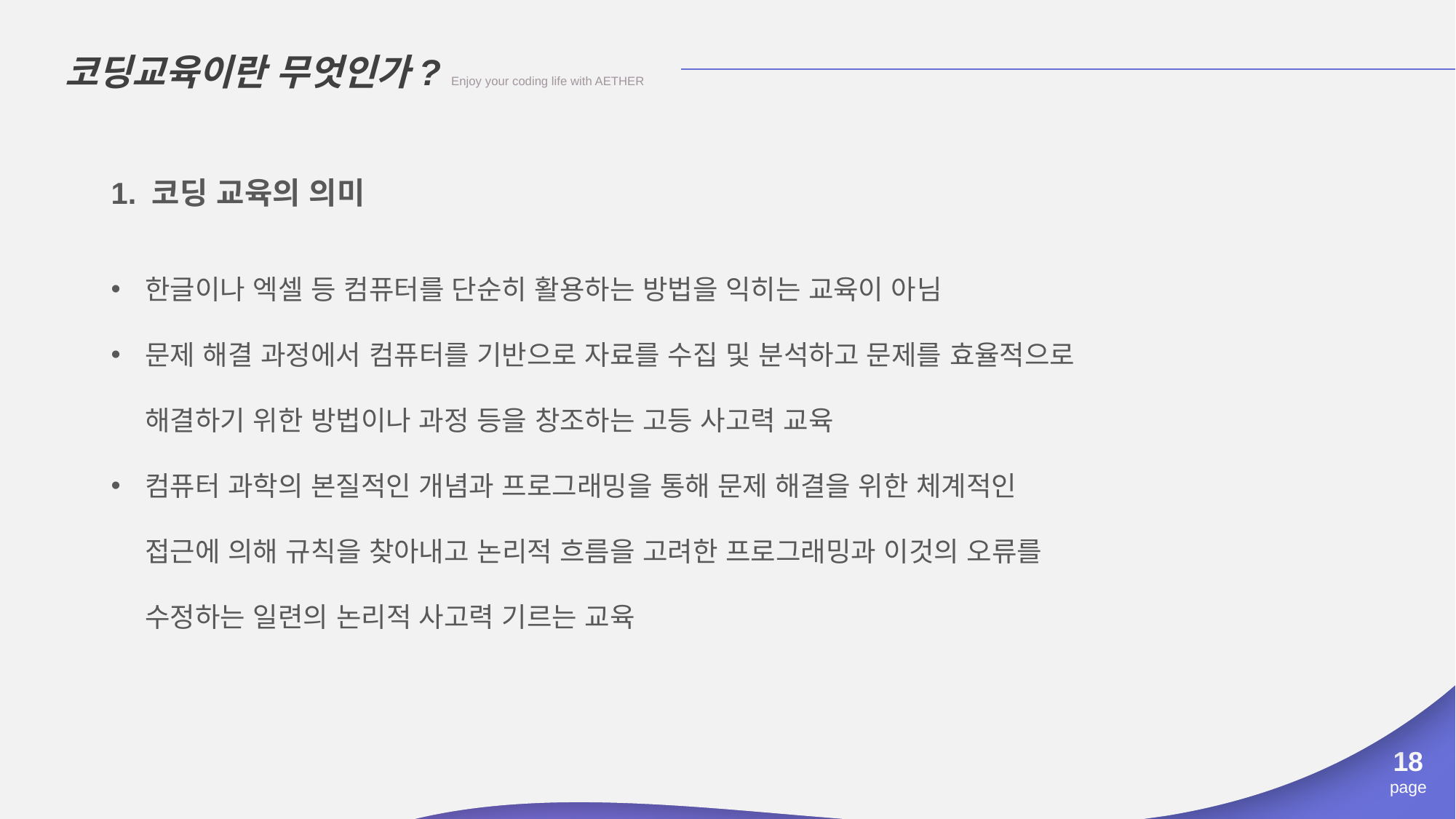

코딩교육이란 무엇인가? Enjoy your coding life with AETHER
1. 코딩 교육의 의미
한글이나 엑셀 등 컴퓨터를 단순히 활용하는 방법을 익히는 교육이 아님
문제 해결 과정에서 컴퓨터를 기반으로 자료를 수집 및 분석하고 문제를 효율적으로 해결하기 위한 방법이나 과정 등을 창조하는 고등 사고력 교육
컴퓨터 과학의 본질적인 개념과 프로그래밍을 통해 문제 해결을 위한 체계적인 접근에 의해 규칙을 찾아내고 논리적 흐름을 고려한 프로그래밍과 이것의 오류를 수정하는 일련의 논리적 사고력 기르는 교육
18
page